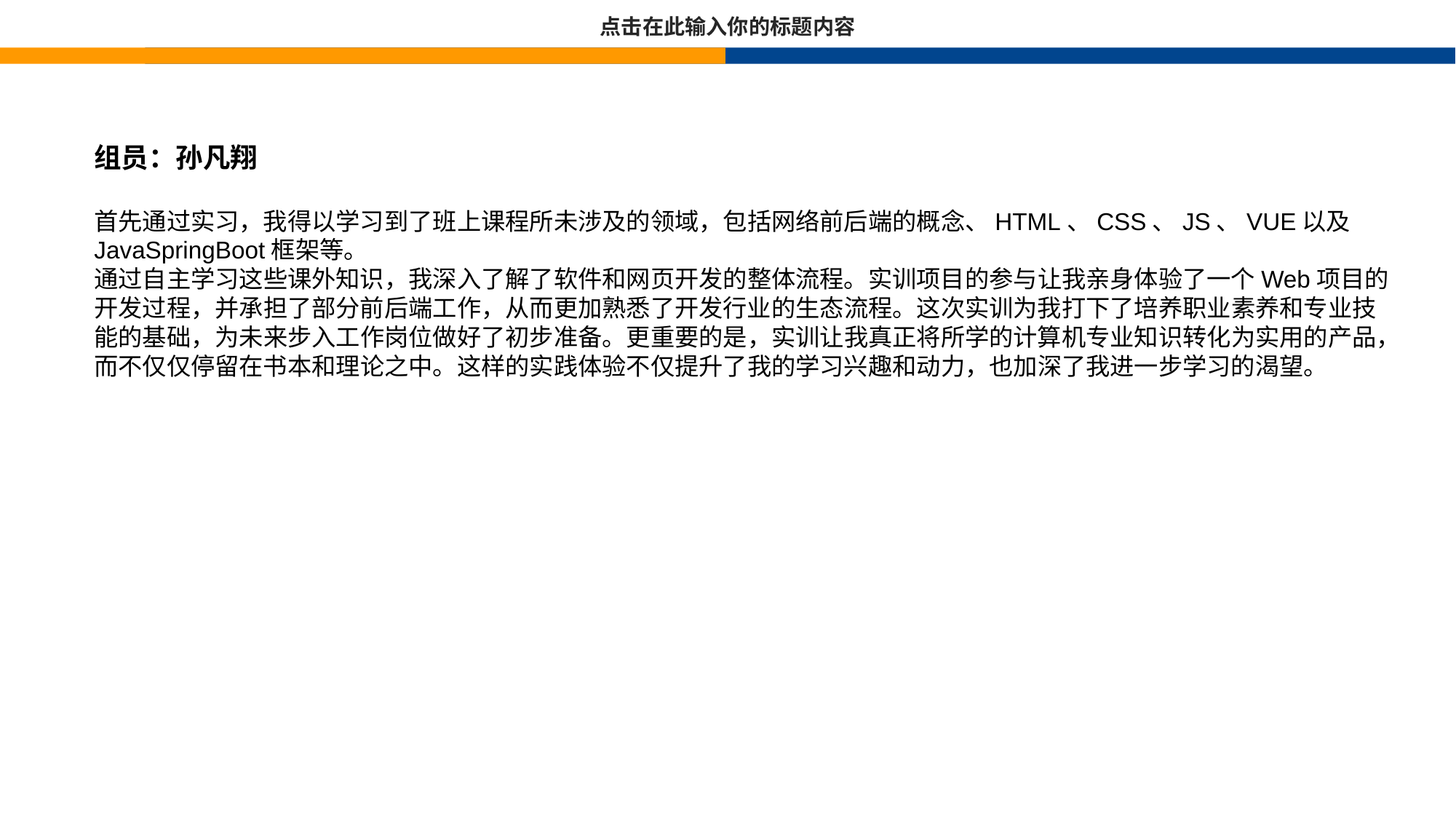

组员：孙凡翔

首先通过实习，我得以学习到了班上课程所未涉及的领域，包括网络前后端的概念、HTML、CSS、JS、VUE以及JavaSpringBoot框架等。
通过自主学习这些课外知识，我深入了解了软件和网页开发的整体流程。实训项目的参与让我亲身体验了一个Web项目的开发过程，并承担了部分前后端工作，从而更加熟悉了开发行业的生态流程。这次实训为我打下了培养职业素养和专业技能的基础，为未来步入工作岗位做好了初步准备。更重要的是，实训让我真正将所学的计算机专业知识转化为实用的产品，而不仅仅停留在书本和理论之中。这样的实践体验不仅提升了我的学习兴趣和动力，也加深了我进一步学习的渴望。